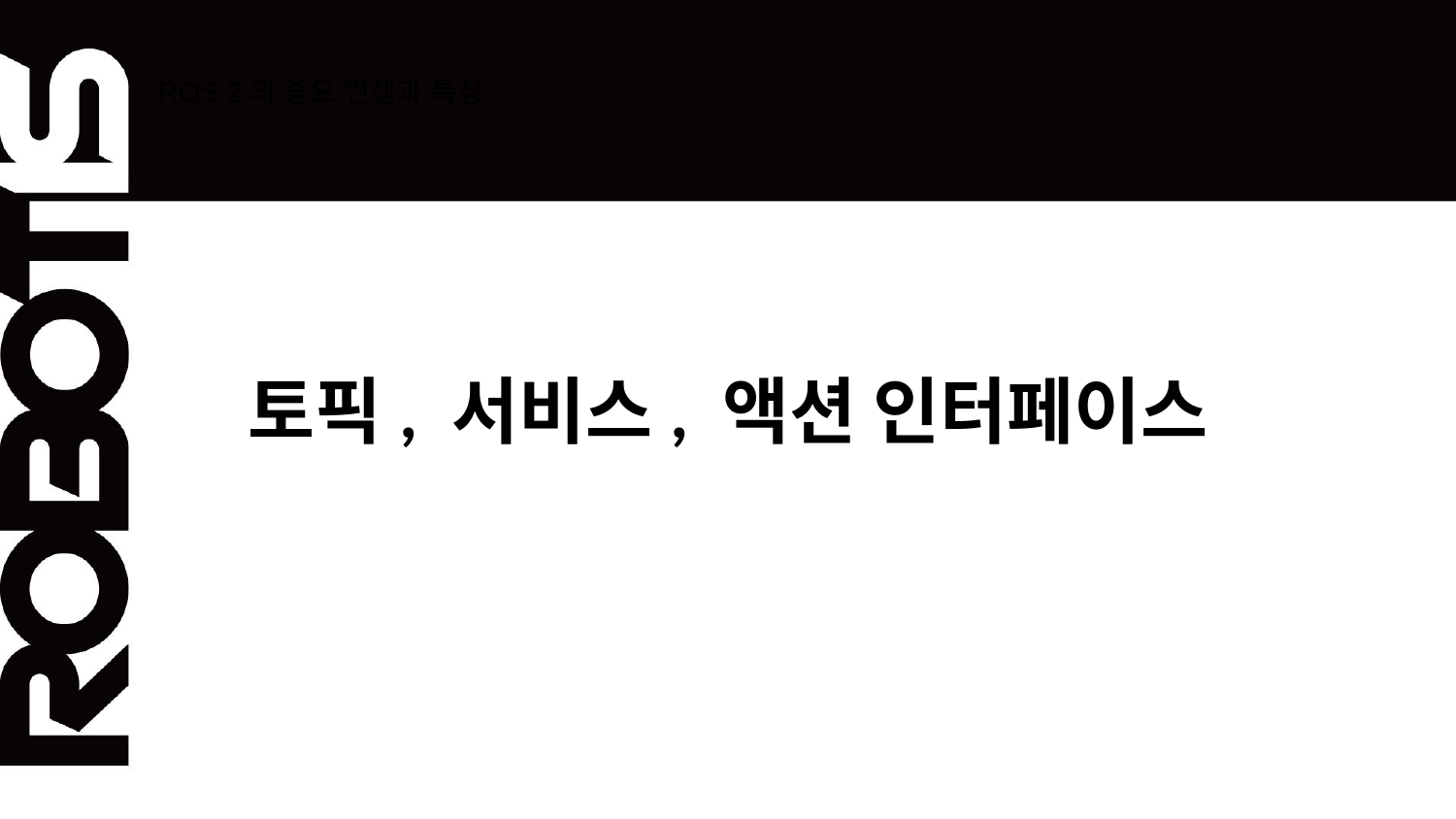

# ROS 2의 중요 컨셉과 특징
토픽, 서비스, 액션 인터페이스